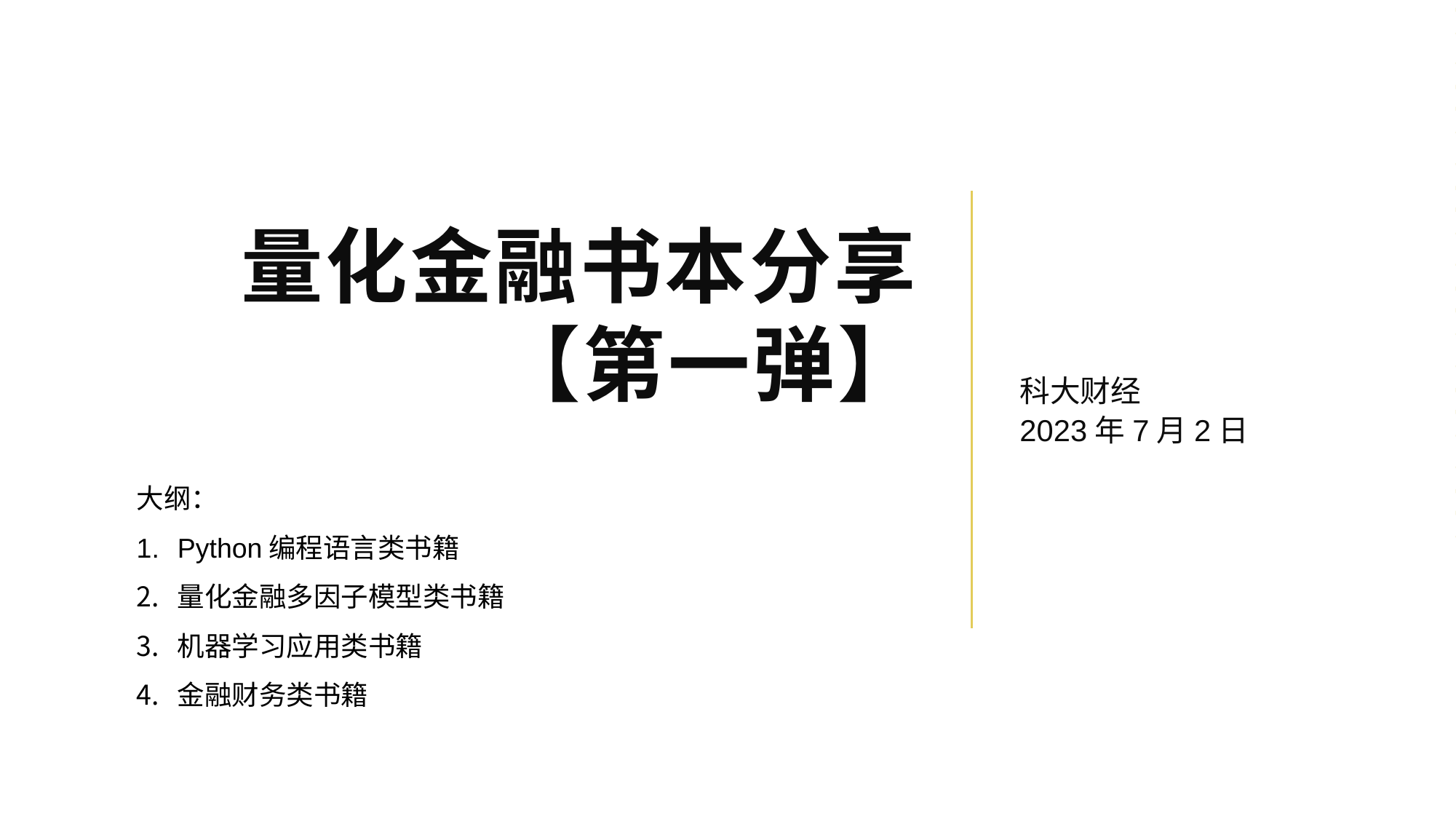

科大财经
2023年7月2日
# 量化金融书本分享 【第一弹】
大纲：
Python编程语言类书籍
量化金融多因子模型类书籍
机器学习应用类书籍
金融财务类书籍